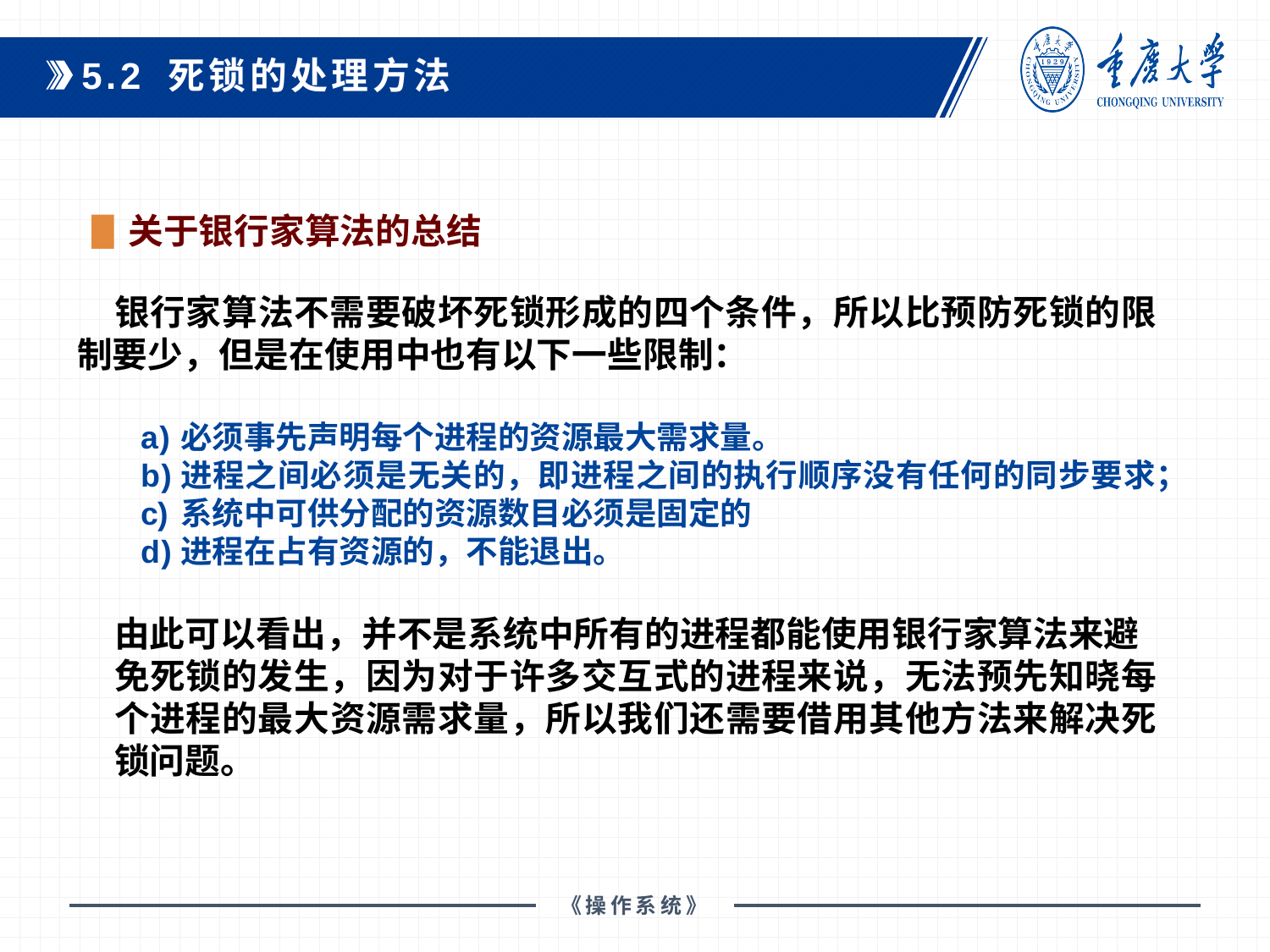

5.2 死锁的处理方法
关于银行家算法的总结

银行家算法不需要破坏死锁形成的四个条件，所以比预防死锁的限制要少，但是在使用中也有以下一些限制：

必须事先声明每个进程的资源最大需求量。
进程之间必须是无关的，即进程之间的执行顺序没有任何的同步要求；
系统中可供分配的资源数目必须是固定的
进程在占有资源的，不能退出。

由此可以看出，并不是系统中所有的进程都能使用银行家算法来避
免死锁的发生，因为对于许多交互式的进程来说，无法预先知晓每个进程的最大资源需求量，所以我们还需要借用其他方法来解决死锁问题。